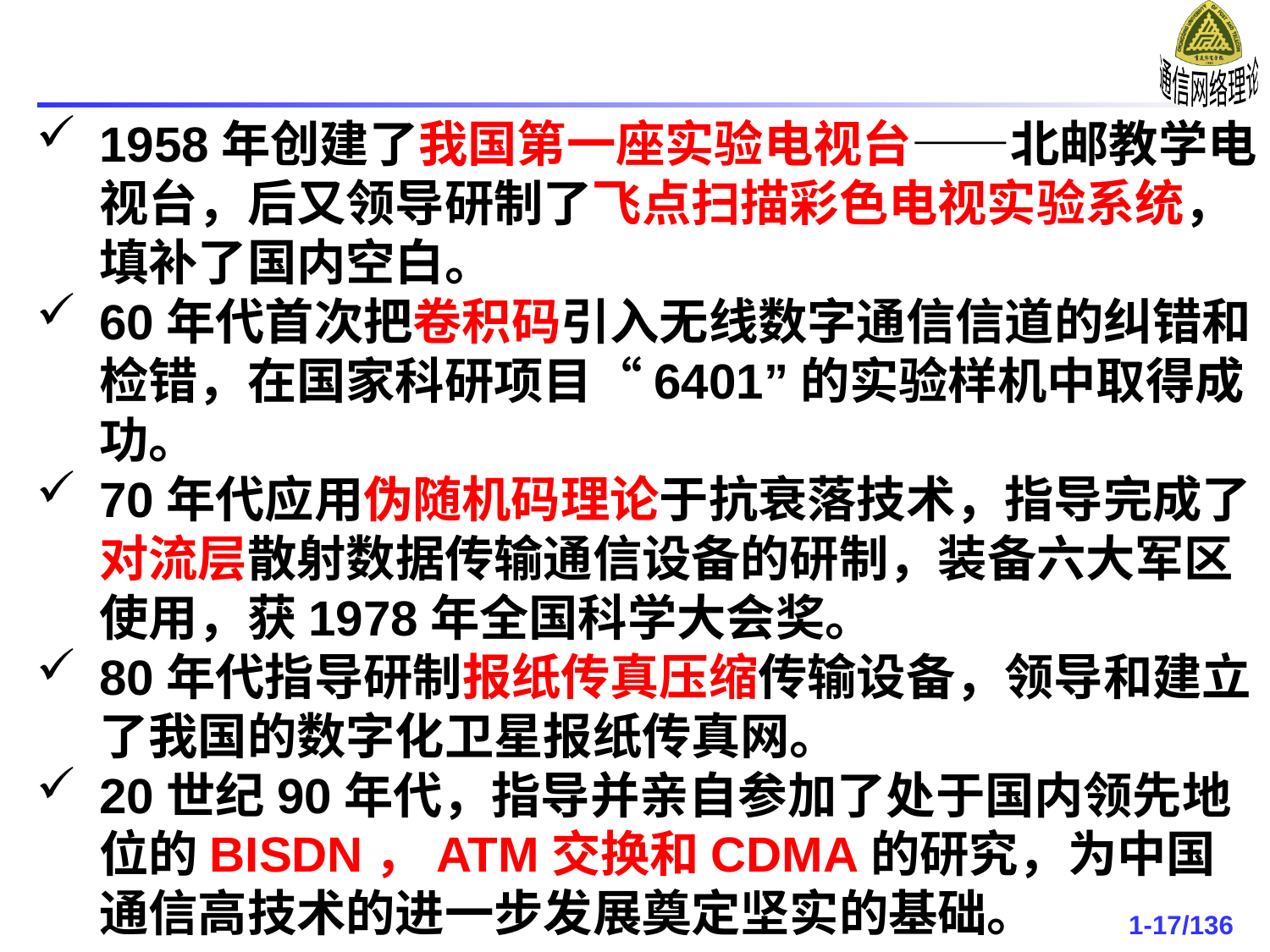

1958年创建了我国第一座实验电视台——北邮教学电视台，后又领导研制了飞点扫描彩色电视实验系统，填补了国内空白。
60年代首次把卷积码引入无线数字通信信道的纠错和检错，在国家科研项目“6401”的实验样机中取得成功。
70年代应用伪随机码理论于抗衰落技术，指导完成了对流层散射数据传输通信设备的研制，装备六大军区使用，获1978年全国科学大会奖。
80年代指导研制报纸传真压缩传输设备，领导和建立了我国的数字化卫星报纸传真网。
20世纪90年代，指导并亲自参加了处于国内领先地位的BISDN，ATM交换和CDMA的研究，为中国通信高技术的进一步发展奠定坚实的基础。

1-17/136